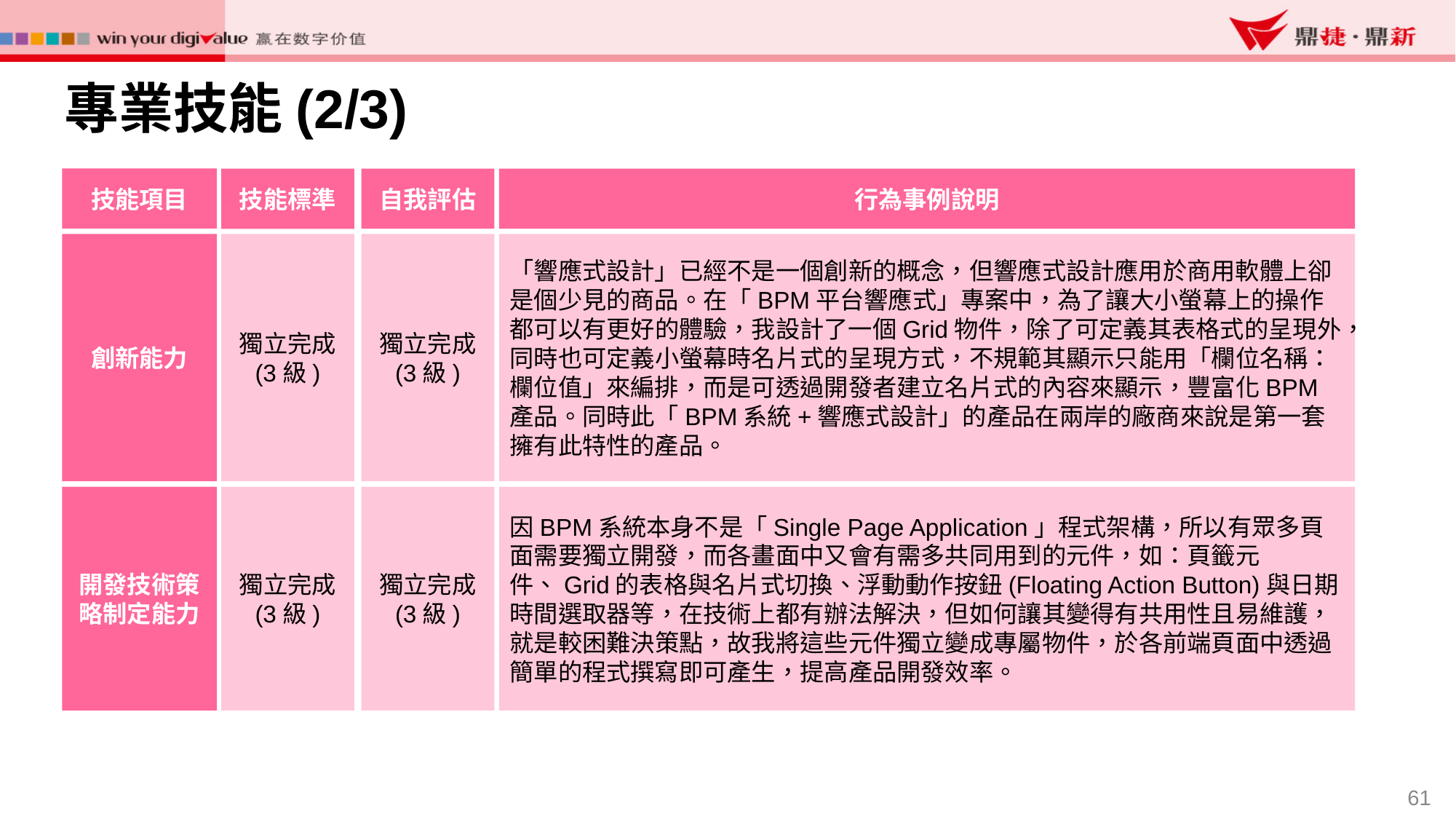

專業技能(2/3)
技能項目
技能標準
自我評估
行為事例說明
創新能力
獨立完成
(3級)
獨立完成
(3級)
「響應式設計」已經不是一個創新的概念，但響應式設計應用於商用軟體上卻是個少見的商品。在「BPM平台響應式」專案中，為了讓大小螢幕上的操作都可以有更好的體驗，我設計了一個Grid物件，除了可定義其表格式的呈現外，同時也可定義小螢幕時名片式的呈現方式，不規範其顯示只能用「欄位名稱：欄位值」來編排，而是可透過開發者建立名片式的內容來顯示，豐富化BPM產品。同時此「BPM系統+響應式設計」的產品在兩岸的廠商來說是第一套擁有此特性的產品。
開發技術策略制定能力
獨立完成
(3級)
獨立完成
(3級)
因BPM系統本身不是「Single Page Application」程式架構，所以有眾多頁面需要獨立開發，而各畫面中又會有需多共同用到的元件，如：頁籤元件、Grid的表格與名片式切換、浮動動作按鈕(Floating Action Button)與日期時間選取器等，在技術上都有辦法解決，但如何讓其變得有共用性且易維護，就是較困難決策點，故我將這些元件獨立變成專屬物件，於各前端頁面中透過簡單的程式撰寫即可產生，提高產品開發效率。
61